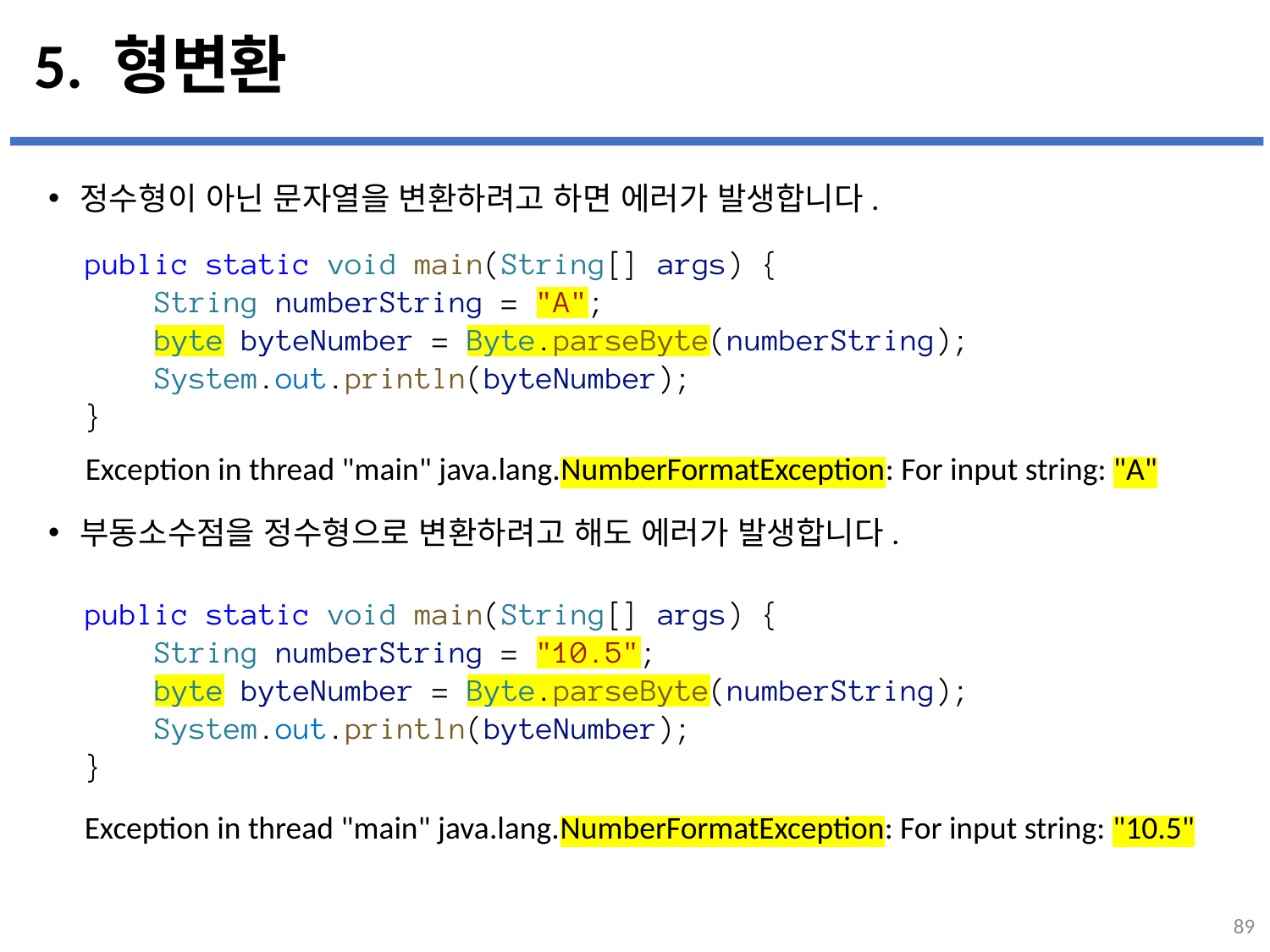

# 5. 형변환
정수형이 아닌 문자열을 변환하려고 하면 에러가 발생합니다.

부동소수점을 정수형으로 변환하려고 해도 에러가 발생합니다.
...

설명
public static void main(String[] args) {
    String numberString = "A";
    byte byteNumber = Byte.parseByte(numberString);
    System.out.println(byteNumber);
}
Exception in thread "main" java.lang.NumberFormatException: For input string: "A"
public static void main(String[] args) {
    String numberString = "10.5";
    byte byteNumber = Byte.parseByte(numberString);
    System.out.println(byteNumber);
}
Exception in thread "main" java.lang.NumberFormatException: For input string: "10.5"
89